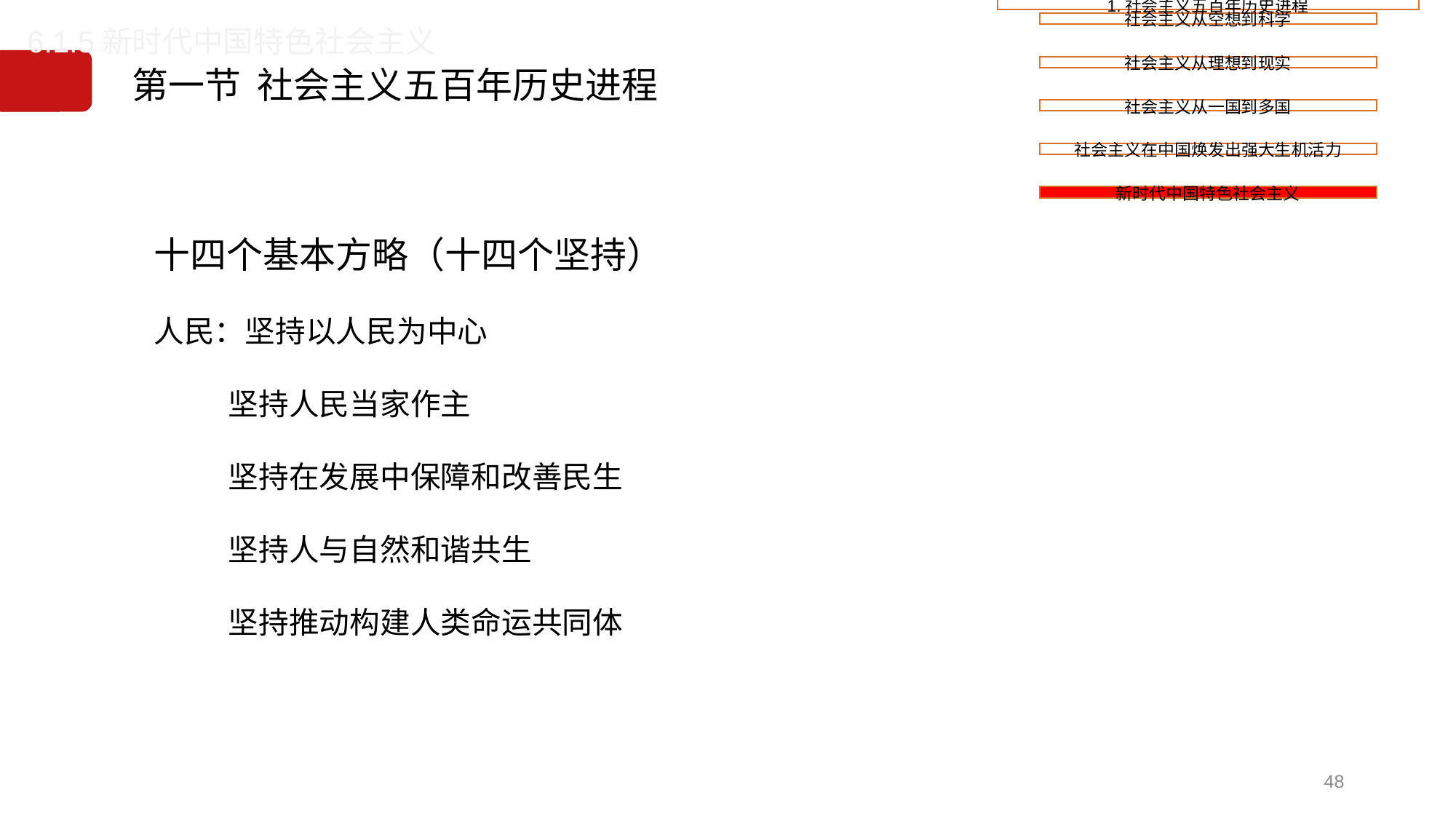

1.社会主义五百年历史进程
社会主义从空想到科学
社会主义从理想到现实
社会主义从一国到多国
社会主义在中国焕发出强大生机活力
新时代中国特色社会主义
6.1.5新时代中国特色社会主义
# 第一节  社会主义五百年历史进程
十四个基本方略（十四个坚持）
人民：坚持以人民为中心
          坚持人民当家作主
          坚持在发展中保障和改善民生
          坚持人与自然和谐共生
          坚持推动构建人类命运共同体

48